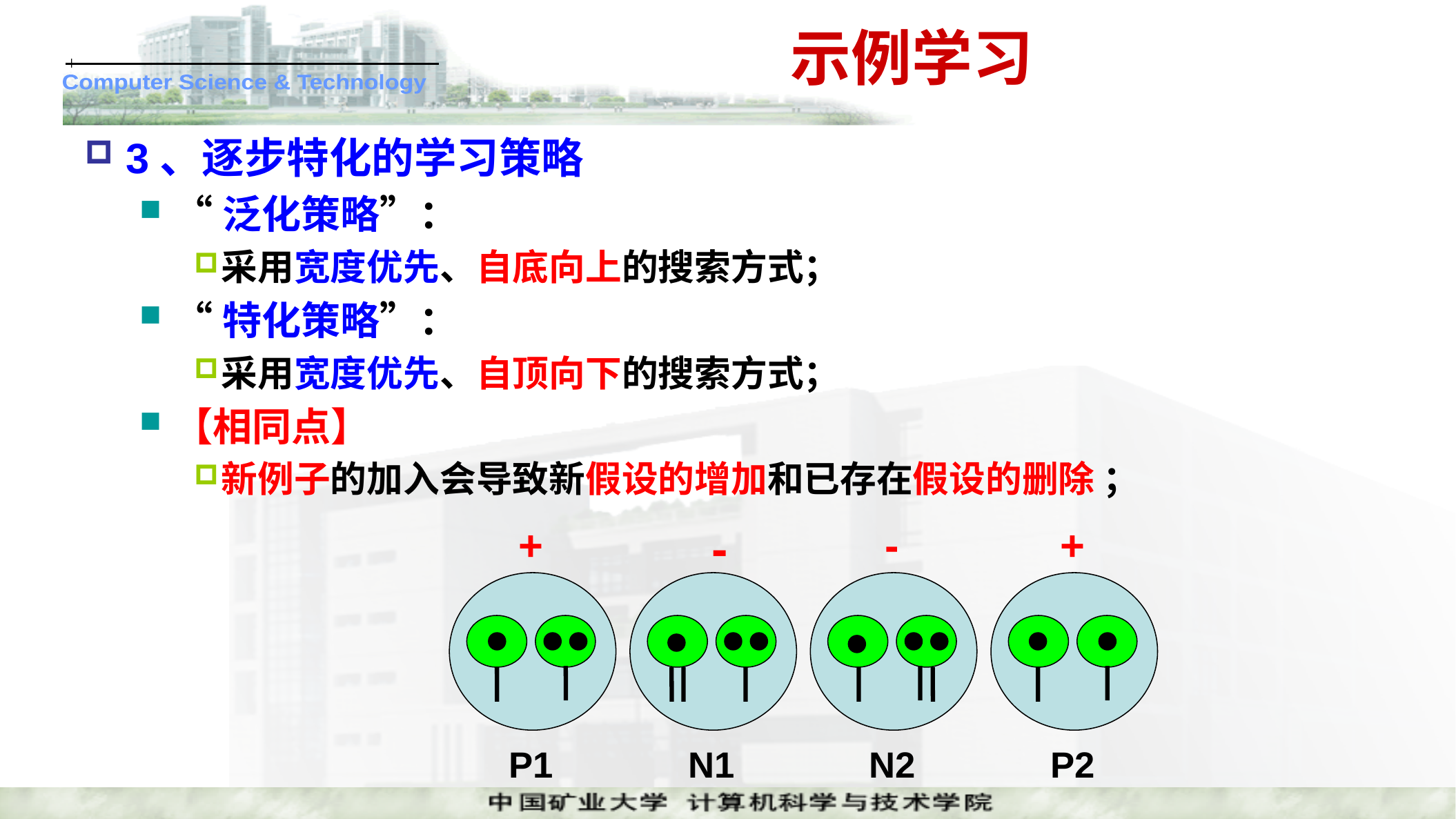

# 示例学习
3、逐步特化的学习策略
“泛化策略”：
采用宽度优先、自底向上的搜索方式；
“特化策略”：
采用宽度优先、自顶向下的搜索方式；
【相同点】
新例子的加入会导致新假设的增加和已存在假设的删除 ；
-
+
-
+

P1
N1
N2
P2
70